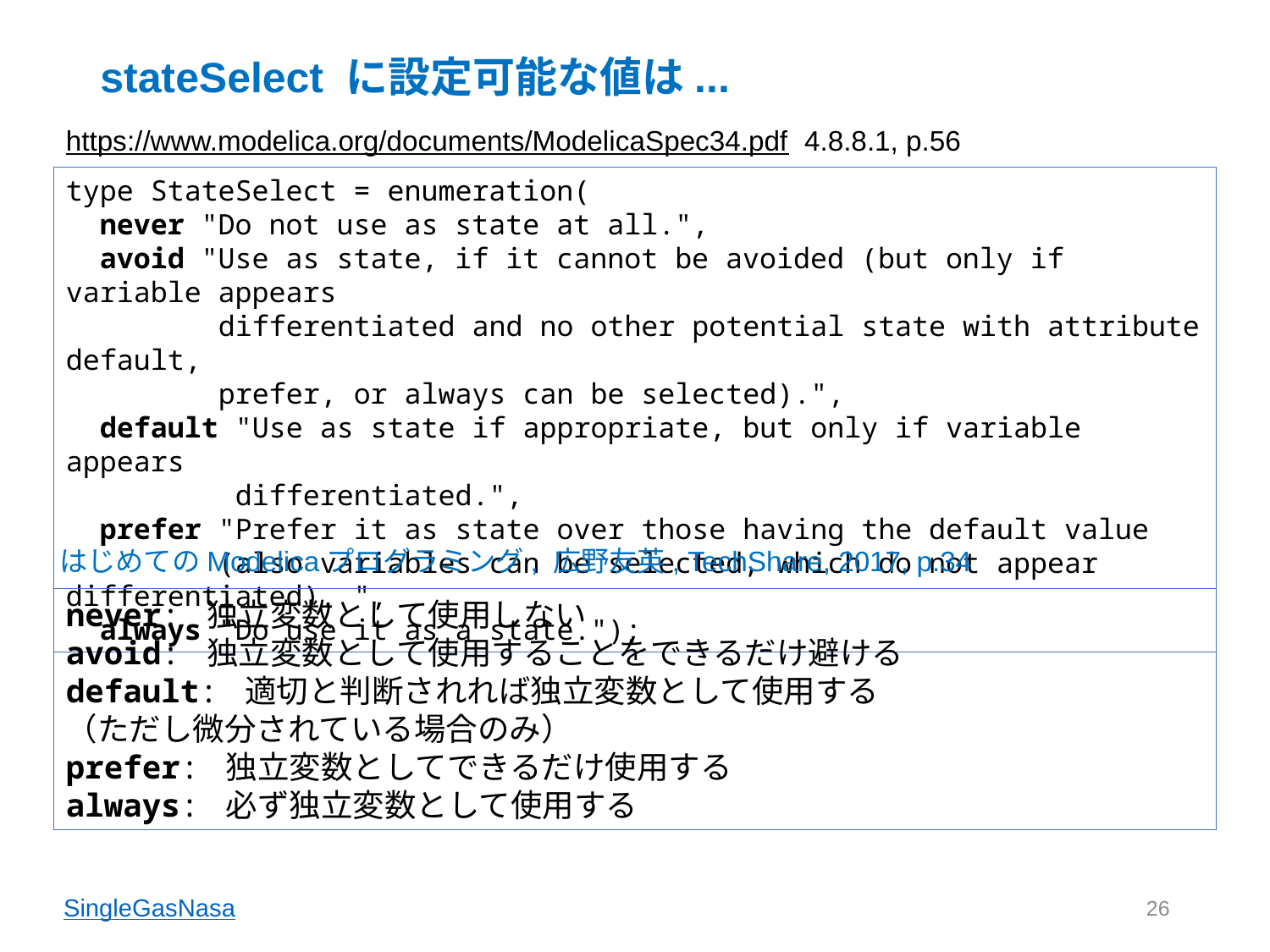

# stateSelect に設定可能な値は...
https://www.modelica.org/documents/ModelicaSpec34.pdf  4.8.8.1, p.56
type StateSelect = enumeration(
  never "Do not use as state at all.",
  avoid "Use as state, if it cannot be avoided (but only if variable appears
         differentiated and no other potential state with attribute default,
         prefer, or always can be selected).",
  default "Use as state if appropriate, but only if variable appears
          differentiated.",
  prefer "Prefer it as state over those having the default value
         (also variables can be selected, which do not appear differentiated). ",
  always "Do use it as a state.");
はじめてのModelicaプログラミング, 広野友英, TechShare, 2017, p.34
never: 独立変数として使用しない
avoid: 独立変数として使用することをできるだけ避ける
default: 適切と判断されれば独立変数として使用する
（ただし微分されている場合のみ）
prefer: 独立変数としてできるだけ使用する
always: 必ず独立変数として使用する
26
SingleGasNasa